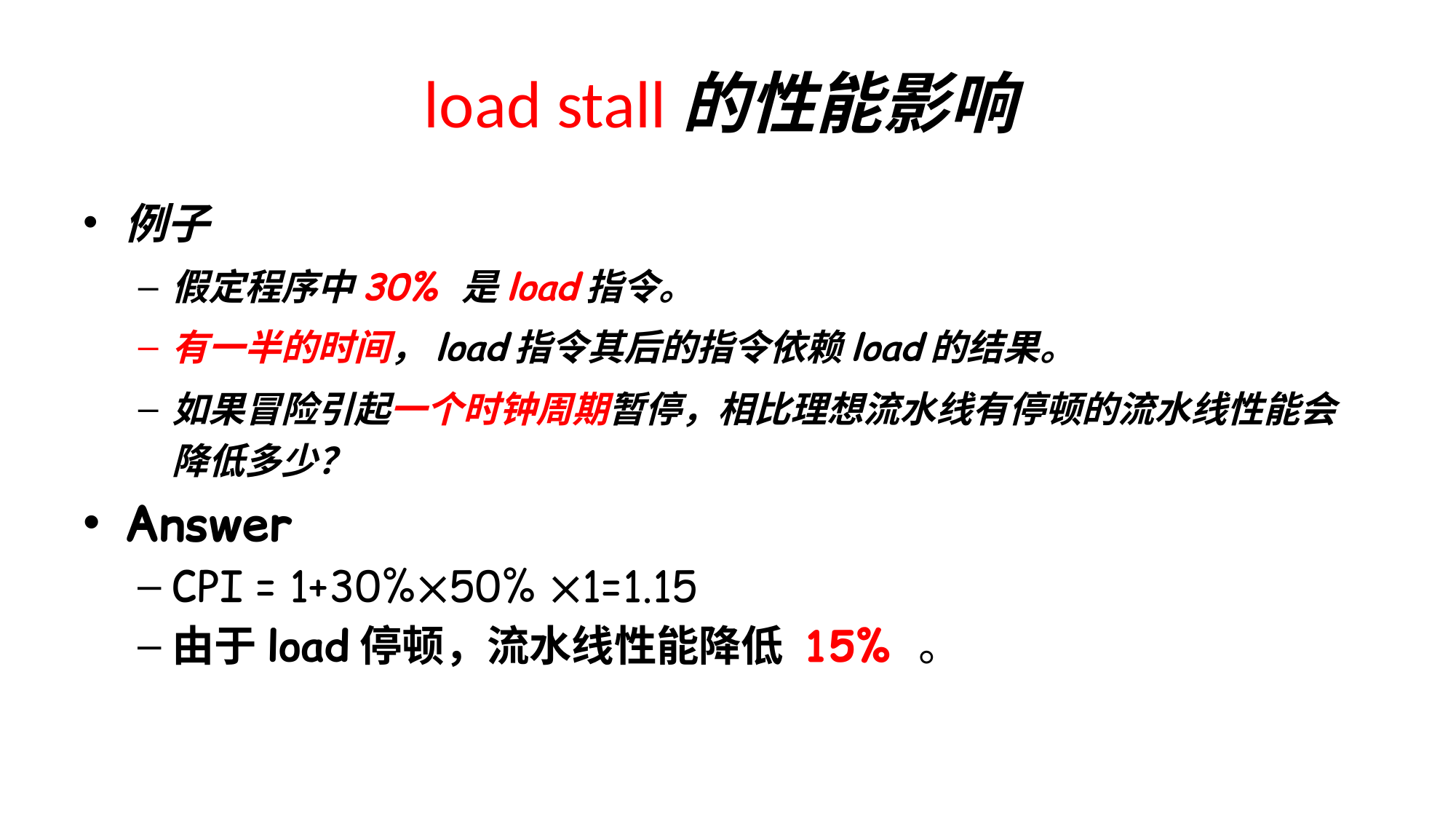

# load stall的性能影响
例子
假定程序中30% 是load指令。
有一半的时间，load指令其后的指令依赖load的结果。
如果冒险引起一个时钟周期暂停，相比理想流水线有停顿的流水线性能会降低多少？
Answer
CPI = 1+30%×50% ×1=1.15
由于load停顿，流水线性能降低 15% 。
191